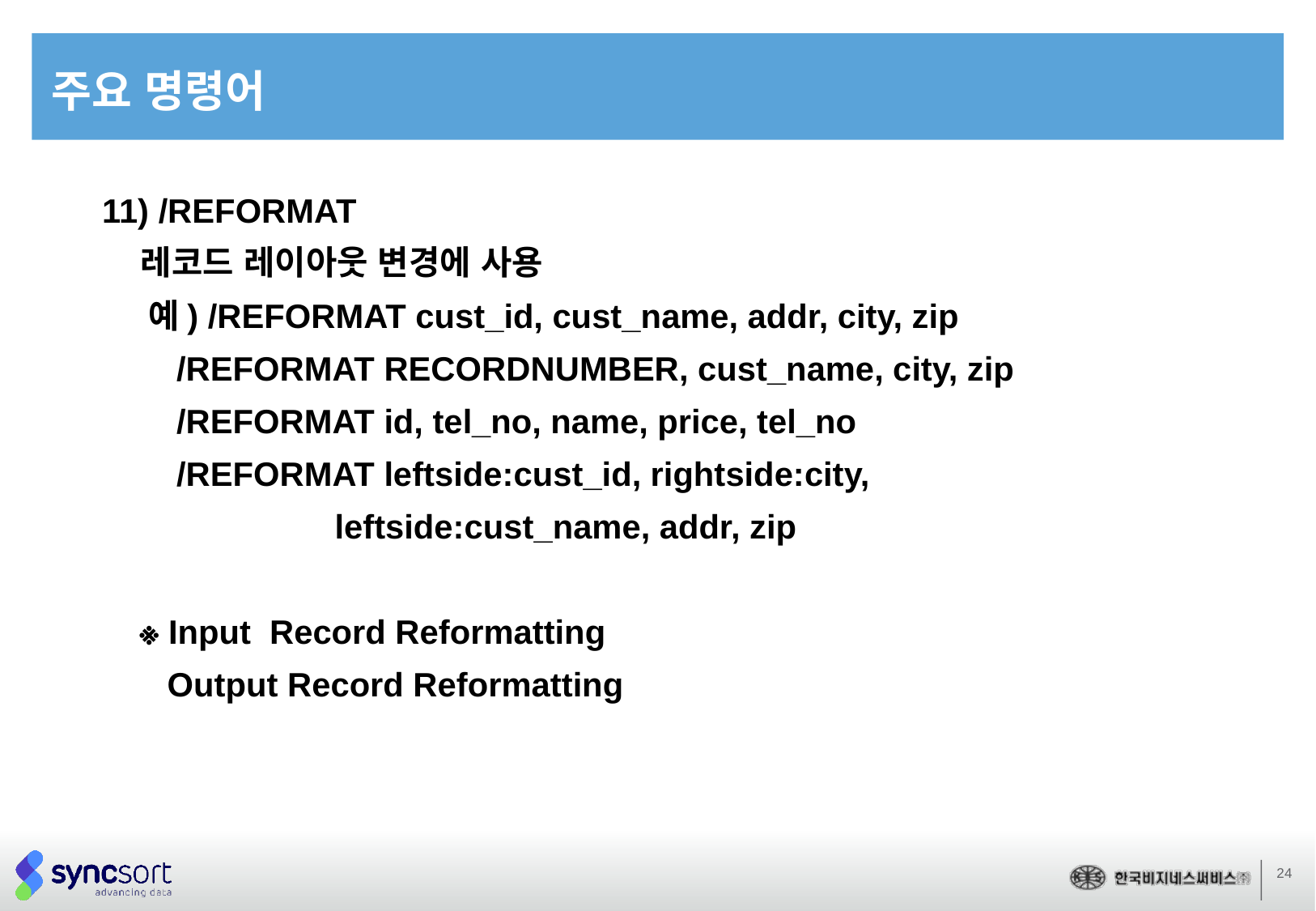

# 주요 명령어
11) /REFORMAT
    레코드 레이아웃 변경에 사용
    예) /REFORMAT cust_id, cust_name, addr, city, zip
        /REFORMAT RECORDNUMBER, cust_name, city, zip
        /REFORMAT id, tel_no, name, price, tel_no
        /REFORMAT leftside:cust_id, rightside:city,
                         leftside:cust_name, addr, zip

    ※ Input  Record Reformatting
       Output Record Reformatting